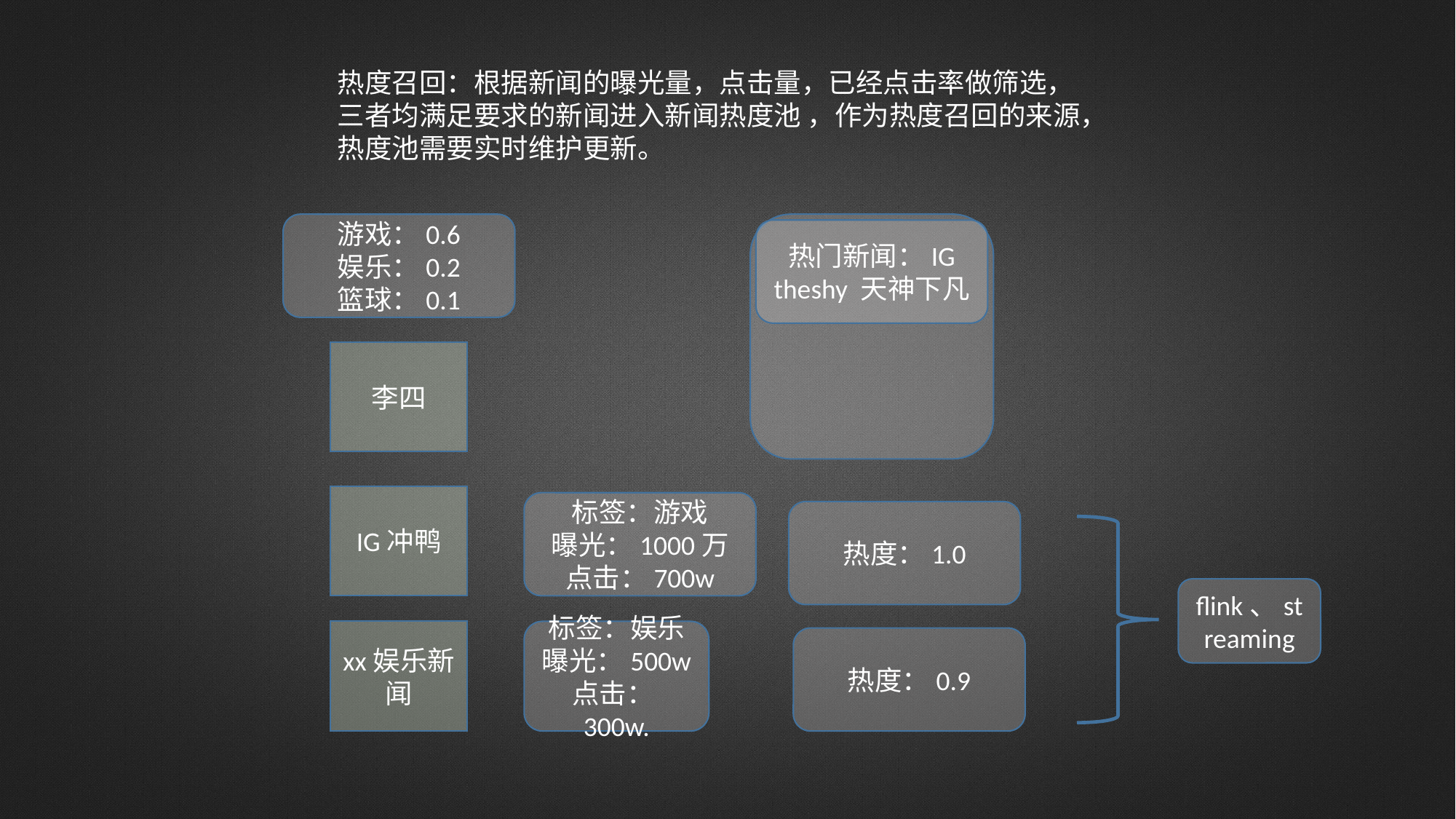

热度召回：根据新闻的曝光量，点击量，已经点击率做筛选，三者均满足要求的新闻进入新闻热度池 ，作为热度召回的来源，热度池需要实时维护更新。
游戏：0.6
娱乐：0.2
篮球：0.1

热门新闻：IG theshy 天神下凡
李四
IG冲鸭
标签：游戏
曝光：1000万
点击：700w
热度：1.0

flink、streaming
xx娱乐新闻
标签：娱乐
曝光：500w
点击：300w.
热度：0.9